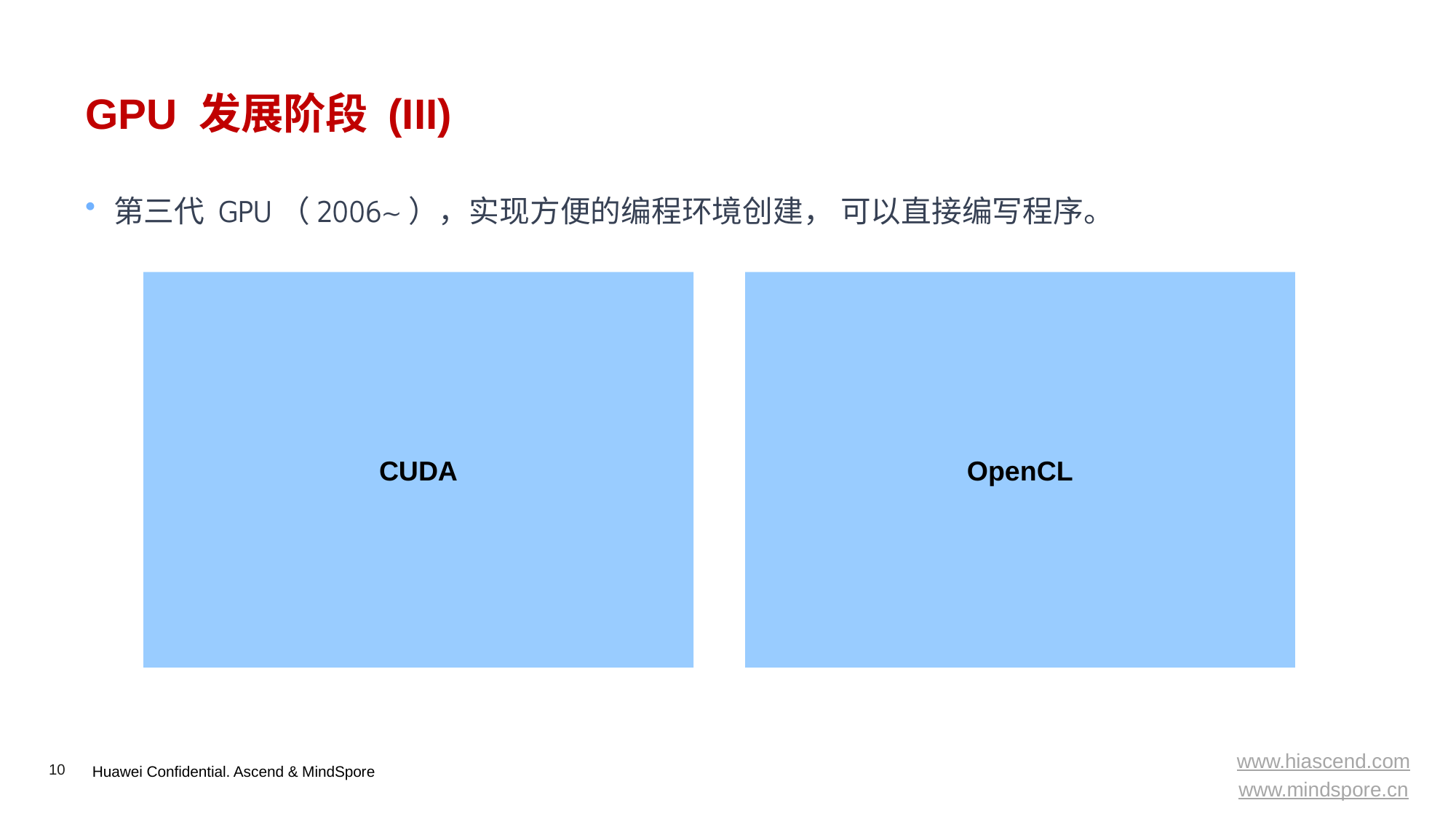

# GPU 发展阶段 (III)
第三代 GPU（2006~），实现方便的编程环境创建， 可以直接编写程序。
CUDA
OpenCL